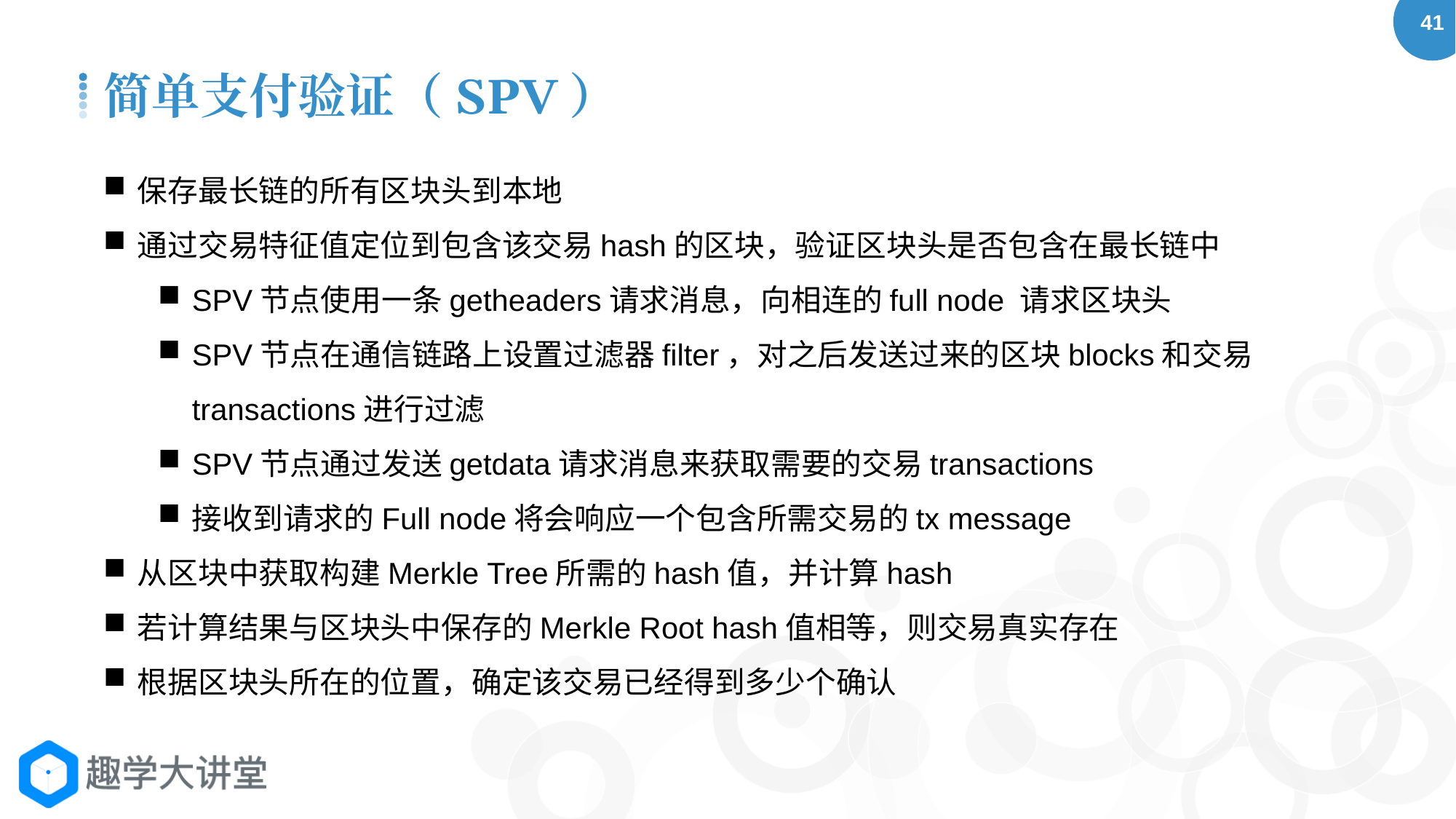

简单支付验证（SPV）
保存最长链的所有区块头到本地
通过交易特征值定位到包含该交易hash的区块，验证区块头是否包含在最长链中
SPV节点使用一条getheaders请求消息，向相连的full node 请求区块头
SPV节点在通信链路上设置过滤器filter，对之后发送过来的区块blocks和交易transactions进行过滤
SPV节点通过发送getdata请求消息来获取需要的交易transactions
接收到请求的Full node将会响应一个包含所需交易的tx message
从区块中获取构建Merkle Tree所需的hash值，并计算hash
若计算结果与区块头中保存的Merkle Root hash值相等，则交易真实存在
根据区块头所在的位置，确定该交易已经得到多少个确认